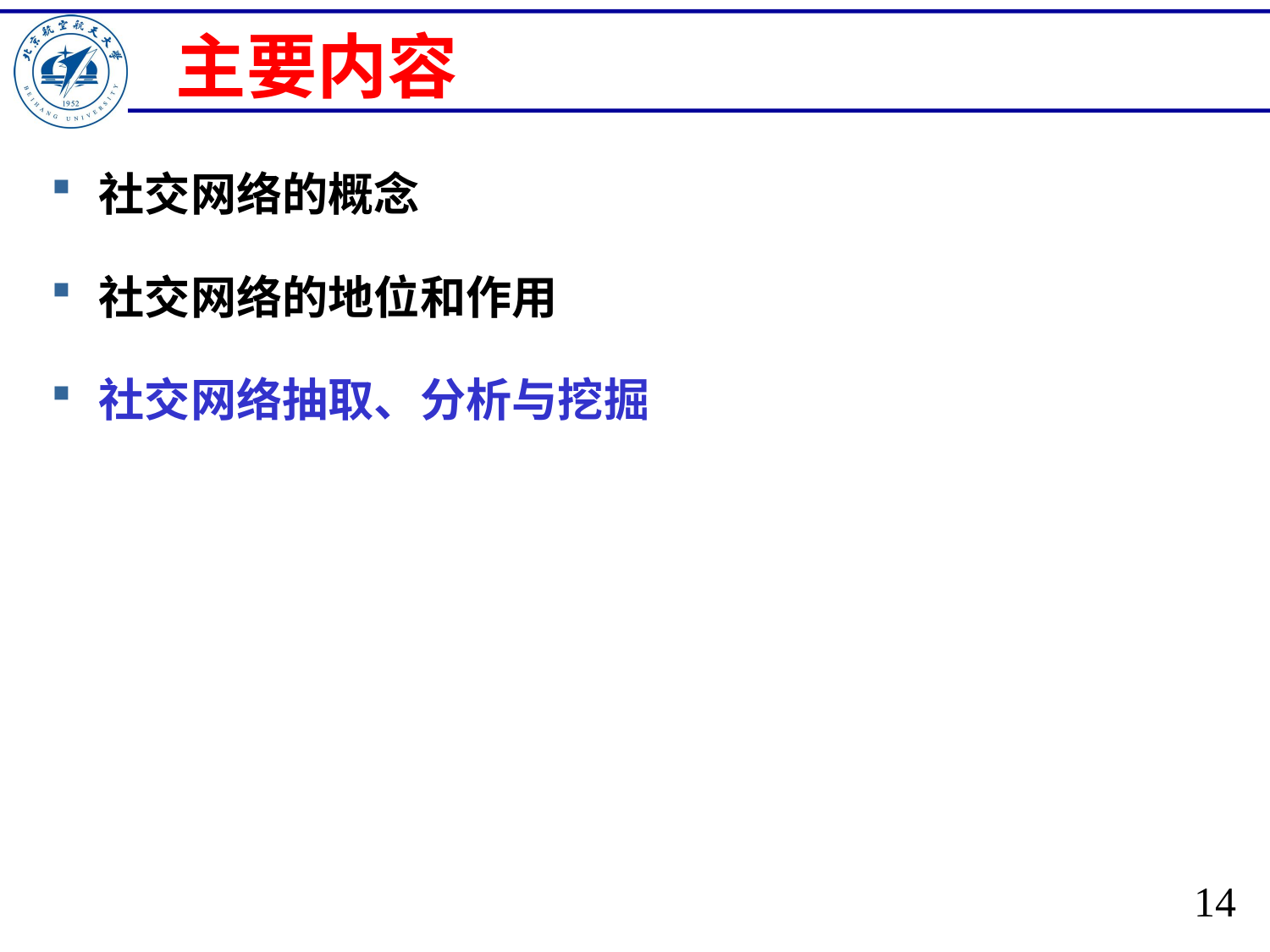

# 主要内容
社交网络的概念
社交网络的地位和作用
社交网络抽取、分析与挖掘